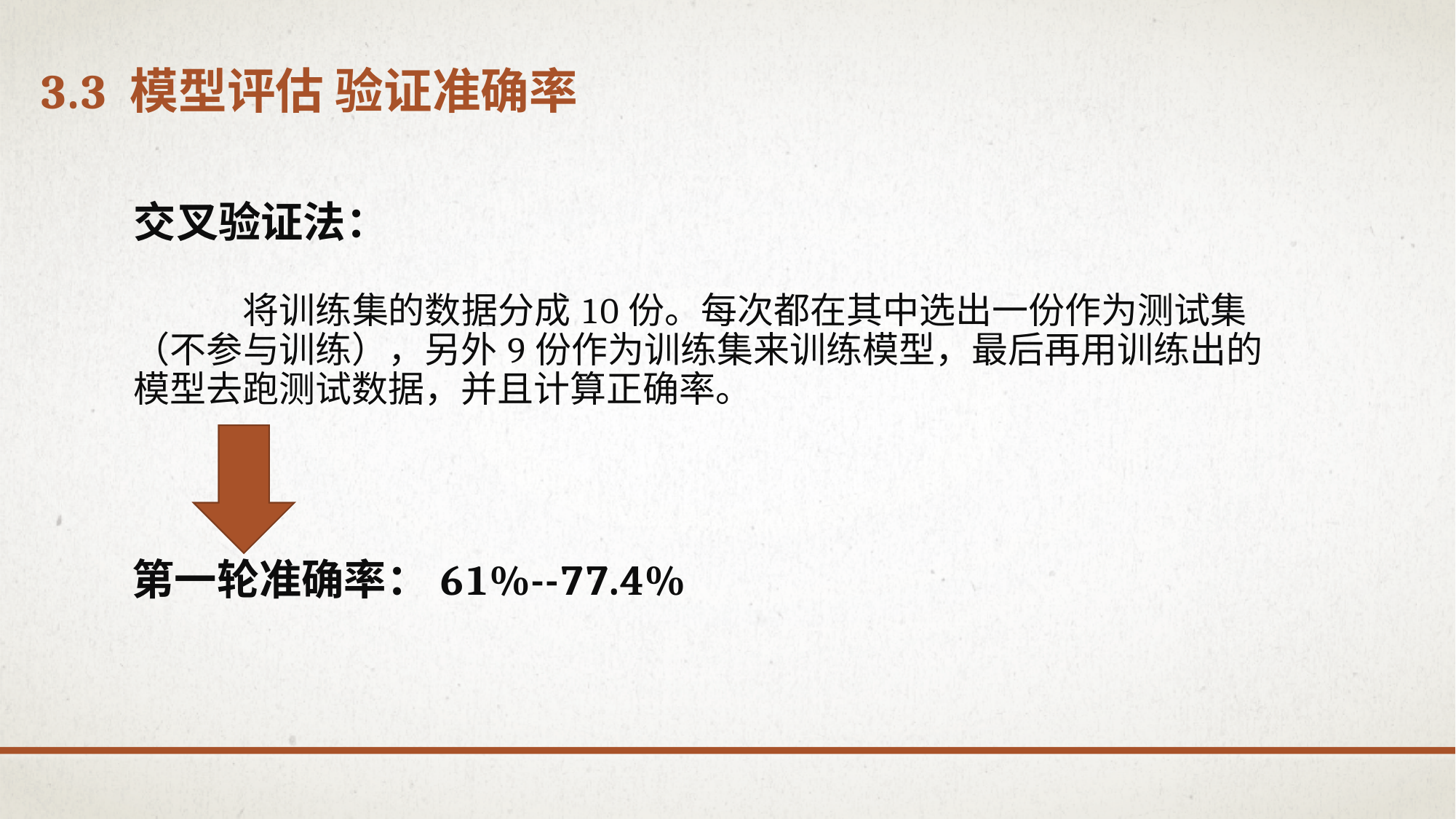

# 3.3 模型评估 验证准确率
交叉验证法：

	将训练集的数据分成10份。每次都在其中选出一份作为测试集（不参与训练），另外9份作为训练集来训练模型，最后再用训练出的模型去跑测试数据，并且计算正确率。

第一轮准确率：61%--77.4%